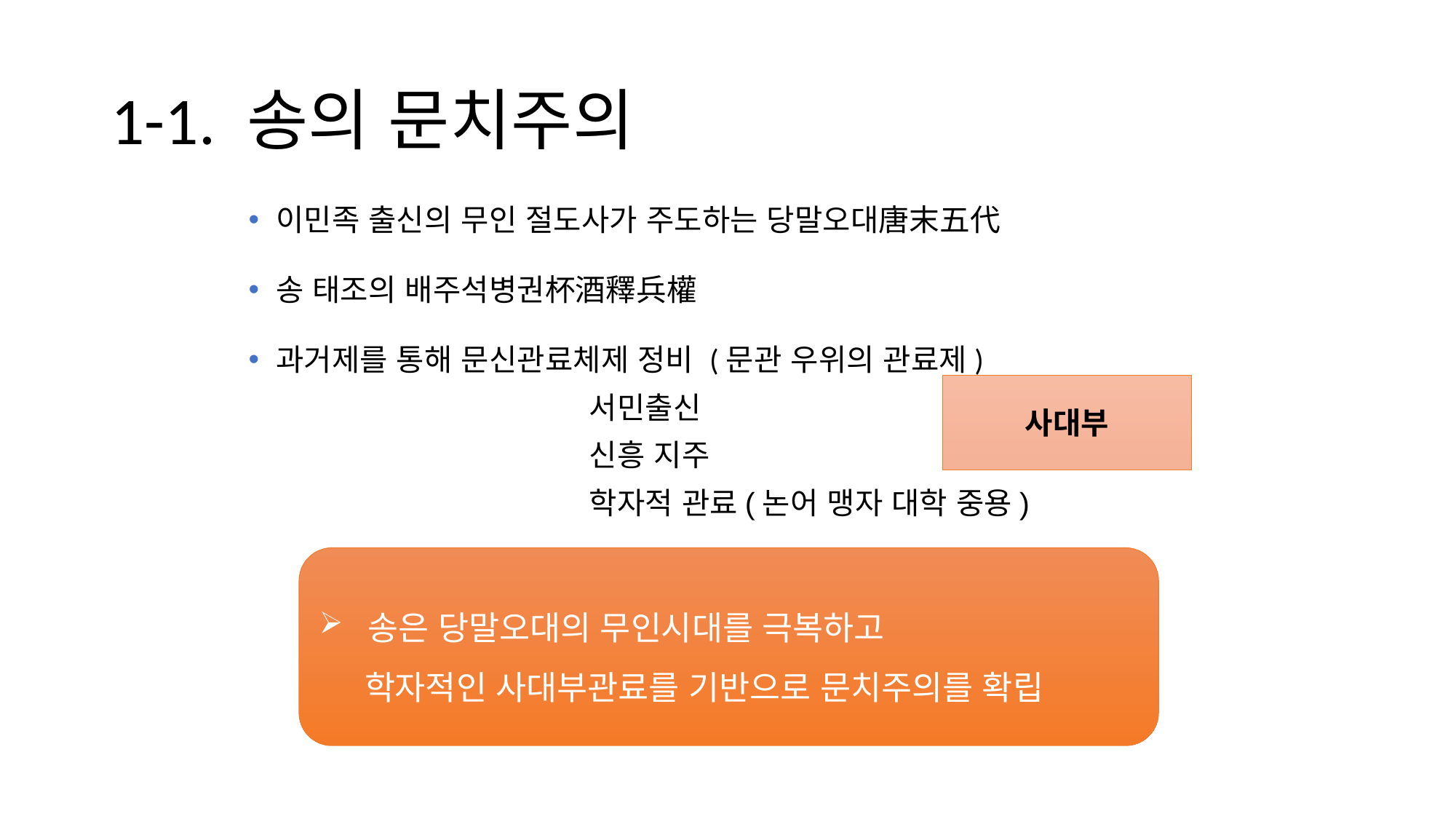

# 1-1. 송의 문치주의
이민족 출신의 무인 절도사가 주도하는 당말오대唐末五代
송 태조의 배주석병권杯酒釋兵權
과거제를 통해 문신관료체제 정비 (문관 우위의 관료제)
			서민출신
			신흥 지주
			학자적 관료(논어 맹자 대학 중용)

사대부
  송은 당말오대의 무인시대를 극복하고
    학자적인 사대부관료를 기반으로 문치주의를 확립